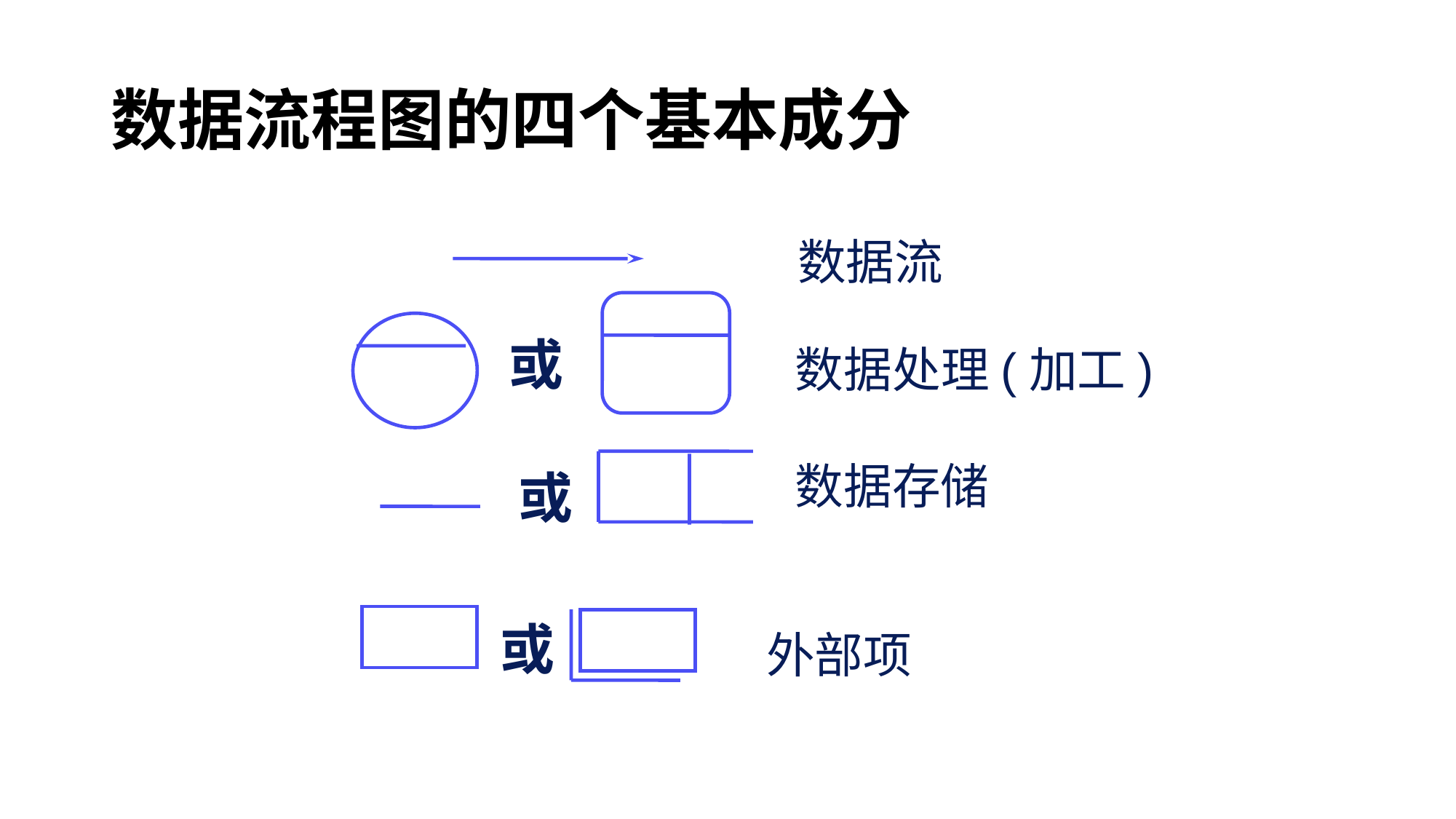

# 数据流程图的四个基本成分
数据流

或

数据处理(加工)

数据存储

或

或

   外部项